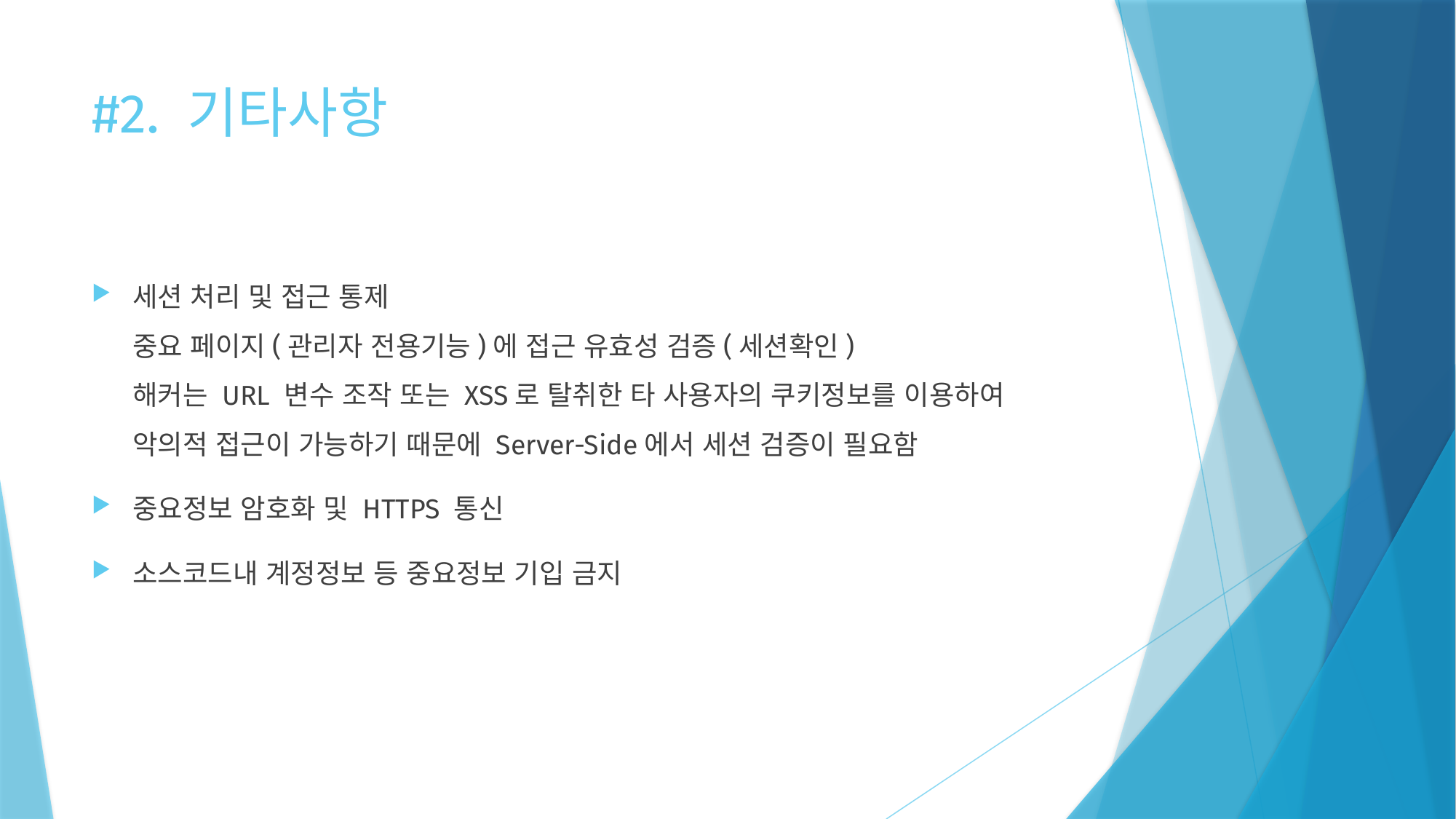

# #2. 기타사항
세션 처리 및 접근 통제
중요 페이지(관리자 전용기능)에 접근 유효성 검증(세션확인)
해커는 URL 변수 조작 또는 XSS로 탈취한 타 사용자의 쿠키정보를 이용하여
악의적 접근이 가능하기 때문에 Server-Side에서 세션 검증이 필요함
중요정보 암호화 및 HTTPS 통신
소스코드내 계정정보 등 중요정보 기입 금지